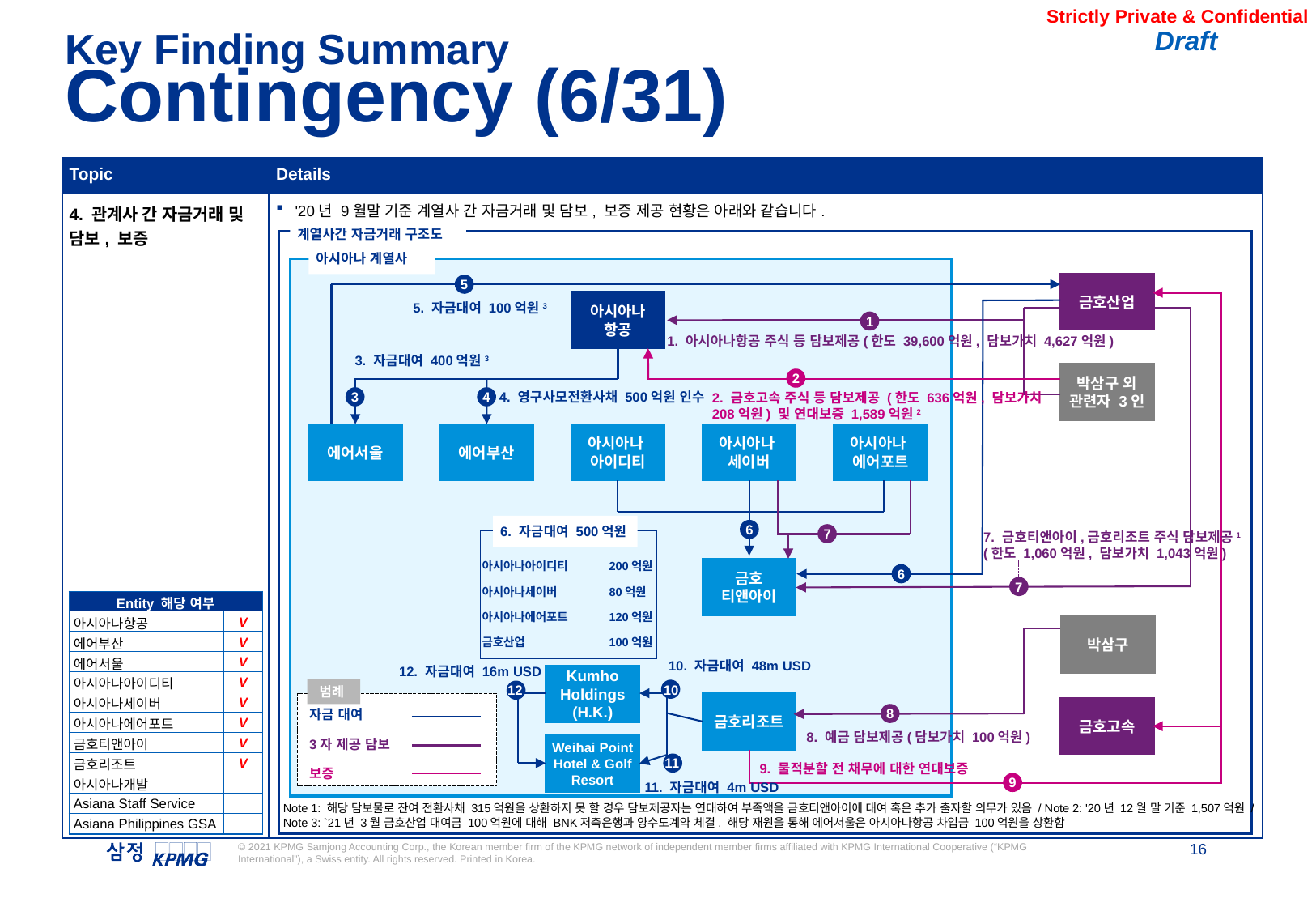

Key Finding Summary
Contingency (6/31)
| Topic | Details |
| --- | --- |
| 4. 관계사 간 자금거래 및 담보, 보증 | '20년 9월말 기준 계열사 간 자금거래 및 담보, 보증 제공 현황은 아래와 같습니다. |
계열사간 자금거래 구조도

아시아나 계열사

금호산업
5
아시아나
항공
5. 자금대여 100억원3
1
1. 아시아나항공 주식 등 담보제공(한도 39,600억원, 담보가치 4,627억원)

3. 자금대여 400억원3
박삼구 외 관련자 3인
2
4. 영구사모전환사채 500억원 인수
2. 금호고속 주식 등 담보제공 (한도 636억원, 담보가치 208억원) 및 연대보증 1,589억원2

3
4
아시아나
에어포트
에어부산
아시아나
아이디티
아시아나
세이버
에어서울
6. 자금대여 500억원
6
7. 금호티앤아이,금호리조트 주식 담보제공1
(한도 1,060억원, 담보가치 1,043억원)
7

| 아시아나아이디티 | 200억원 |
| --- | --- |
| 아시아나세이버 | 80억원 |
| 아시아나에어포트 | 120억원 |
| 금호산업 | 100억원 |
금호
티앤아이
6
7
| Entity 해당 여부 |  |
| --- | --- |
| 아시아나항공 | V |
| 에어부산 | V |
| 에어서울 | V |
| 아시아나아이디티 | V |
| 아시아나세이버 | V |
| 아시아나에어포트 | V |
| 금호티앤아이 | V |
| 금호리조트 | V |
| 아시아나개발 |  |
| Asiana Staff Service |  |
| Asiana Philippines GSA |  |
박삼구
10. 자금대여 48m USD
12. 자금대여 16m USD
Kumho Holdings (H.K.)
10
12
범례

금호리조트
| 자금 대여 |
| --- |
| 3자 제공 담보 |
| 보증 |
금호고속
8
8. 예금 담보제공(담보가치 100억원)
Weihai Point Hotel & Golf Resort
11
9. 물적분할 전 채무에 대한 연대보증

11. 자금대여 4m USD
9
Note 1: 해당 담보물로 잔여 전환사채 315억원을 상환하지 못 할 경우 담보제공자는 연대하여 부족액을 금호티앤아이에 대여 혹은 추가 출자할 의무가 있음 / Note 2: '20년 12월 말 기준 1,507억원 / Note 3: `21년 3월 금호산업 대여금 100억원에 대해 BNK저축은행과 양수도계약 체결, 해당 재원을 통해 에어서울은 아시아나항공 차입금 100억원을 상환함